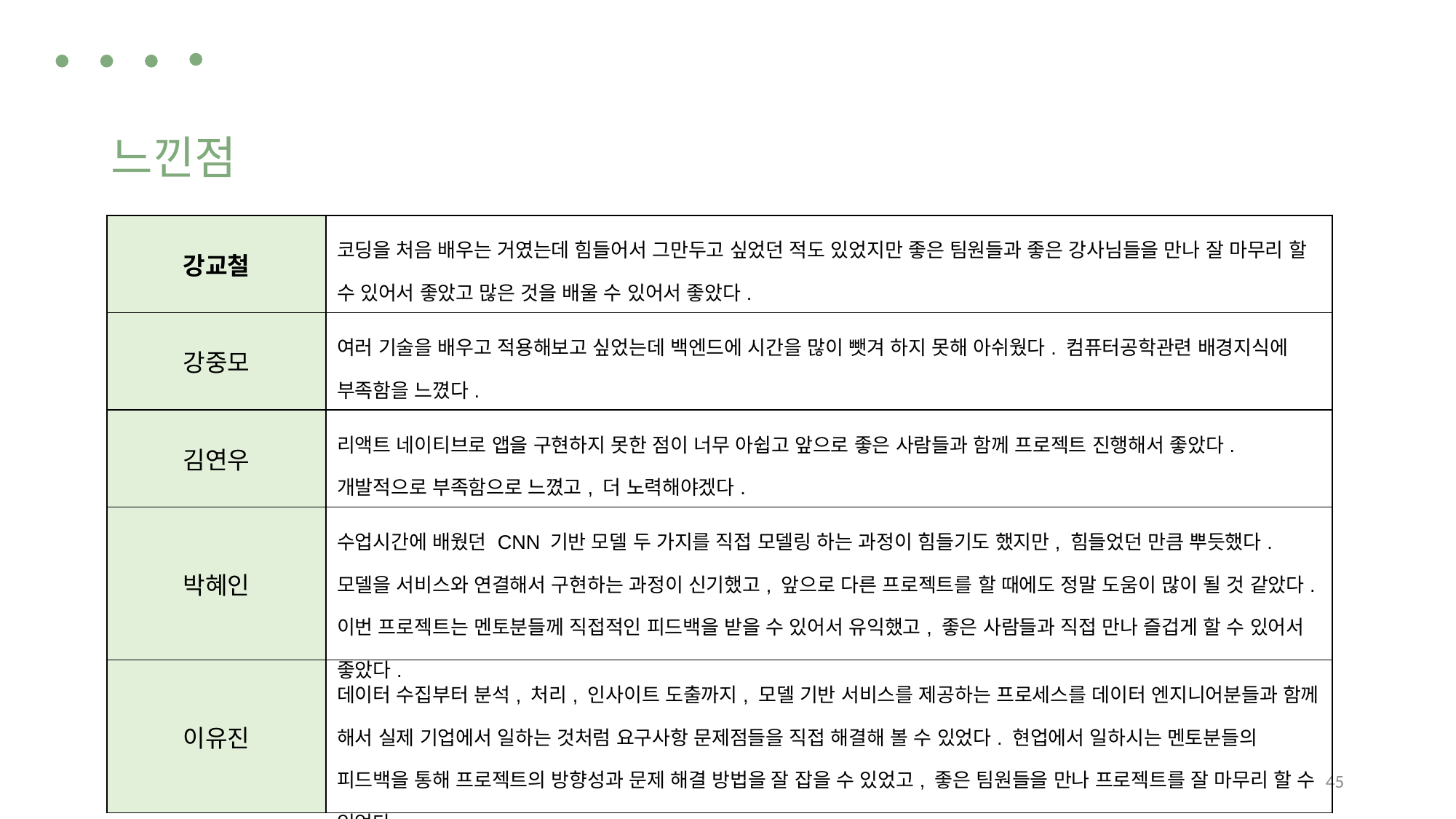

느낀점
| 강교철 | 코딩을 처음 배우는 거였는데 힘들어서 그만두고 싶었던 적도 있었지만 좋은 팀원들과 좋은 강사님들을 만나 잘 마무리 할 수 있어서 좋았고 많은 것을 배울 수 있어서 좋았다. |
| --- | --- |
| 강중모 | 여러 기술을 배우고 적용해보고 싶었는데 백엔드에 시간을 많이 뺏겨 하지 못해 아쉬웠다. 컴퓨터공학관련 배경지식에 부족함을 느꼈다. |
| 김연우 | 리액트 네이티브로 앱을 구현하지 못한 점이 너무 아쉽고 앞으로 좋은 사람들과 함께 프로젝트 진행해서 좋았다. 개발적으로 부족함으로 느꼈고, 더 노력해야겠다. |
| 박혜인 | 수업시간에 배웠던 CNN 기반 모델 두 가지를 직접 모델링 하는 과정이 힘들기도 했지만, 힘들었던 만큼 뿌듯했다. 모델을 서비스와 연결해서 구현하는 과정이 신기했고, 앞으로 다른 프로젝트를 할 때에도 정말 도움이 많이 될 것 같았다. 이번 프로젝트는 멘토분들께 직접적인 피드백을 받을 수 있어서 유익했고, 좋은 사람들과 직접 만나 즐겁게 할 수 있어서 좋았다. |
| 이유진 | 데이터 수집부터 분석, 처리, 인사이트 도출까지, 모델 기반 서비스를 제공하는 프로세스를 데이터 엔지니어분들과 함께 해서 실제 기업에서 일하는 것처럼 요구사항 문제점들을 직접 해결해 볼 수 있었다. 현업에서 일하시는 멘토분들의 피드백을 통해 프로젝트의 방향성과 문제 해결 방법을 잘 잡을 수 있었고, 좋은 팀원들을 만나 프로젝트를 잘 마무리 할 수 있었다. |
45